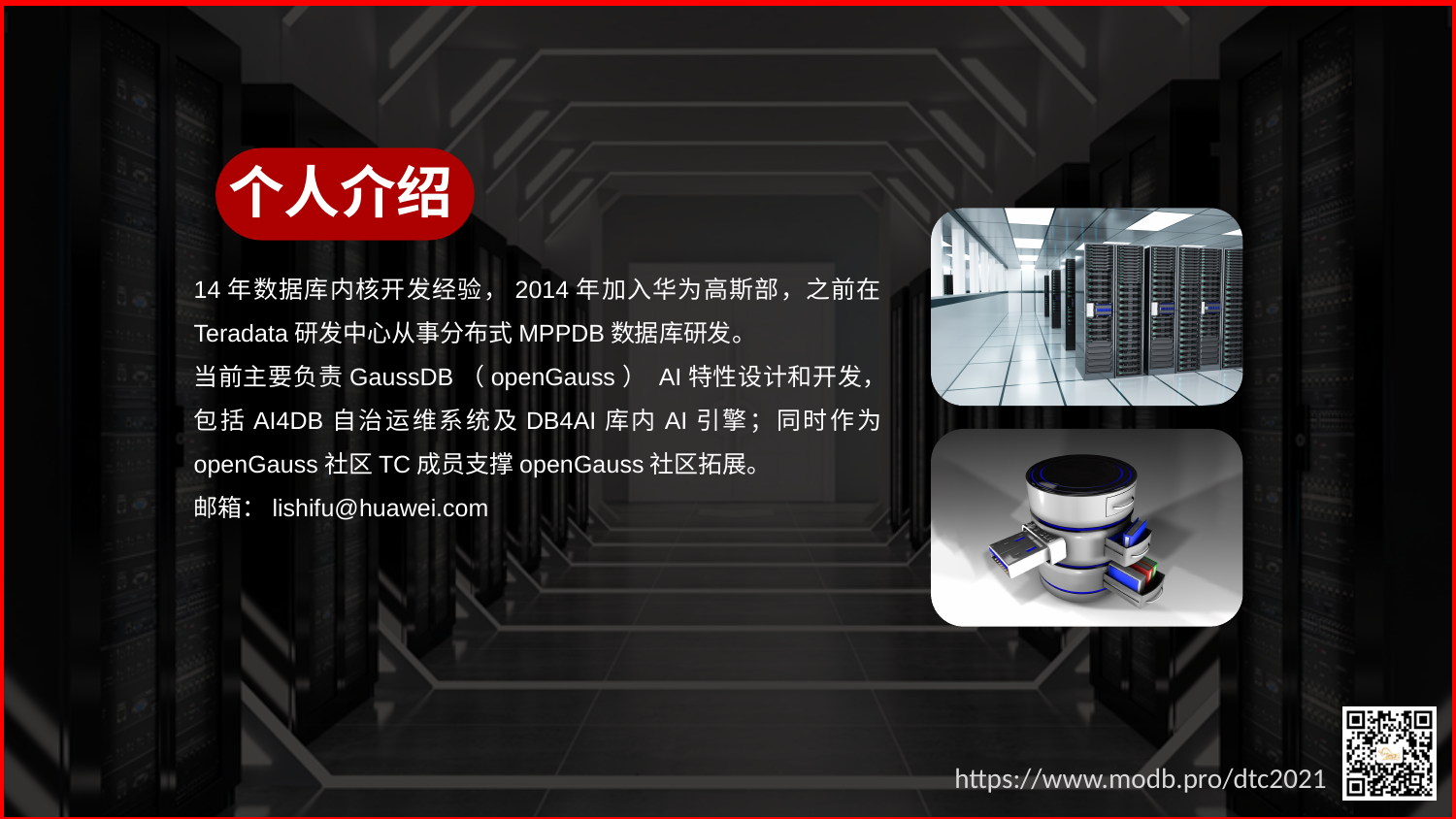

个人介绍

14年数据库内核开发经验，2014年加入华为高斯部，之前在Teradata研发中心从事分布式MPPDB数据库研发。
当前主要负责GaussDB（openGauss） AI特性设计和开发，包括AI4DB自治运维系统及DB4AI库内AI引擎；同时作为openGauss社区TC成员支撑openGauss社区拓展。
邮箱：lishifu@huawei.com